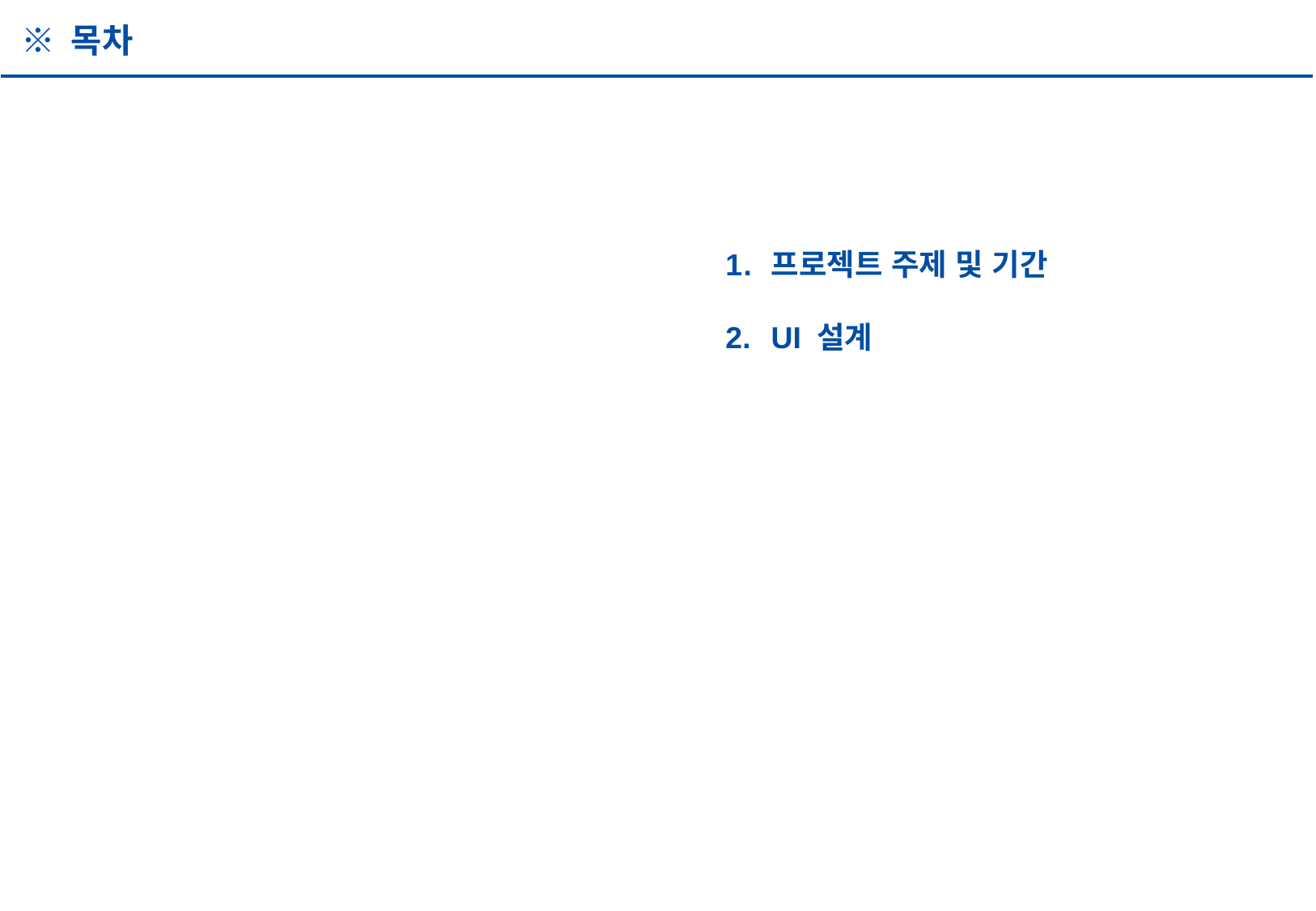

※ 목차

프로젝트 주제 및 기간
UI 설계